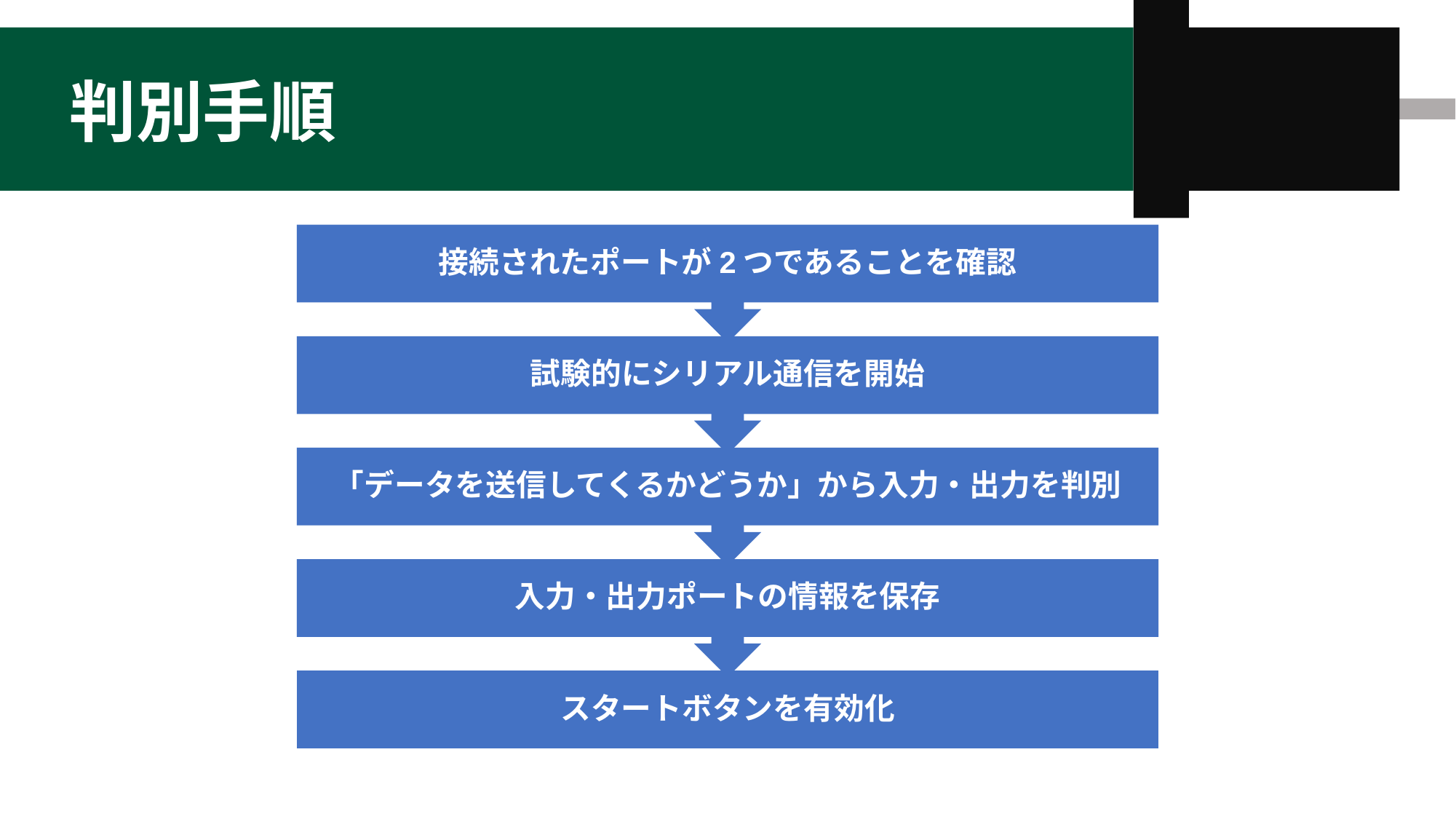

# 判別手順
スタートボタンを有効化
入力・出力ポートの情報を保存
「データを送信してくるかどうか」から入力・出力を判別
試験的にシリアル通信を開始
接続されたポートが2つであることを確認